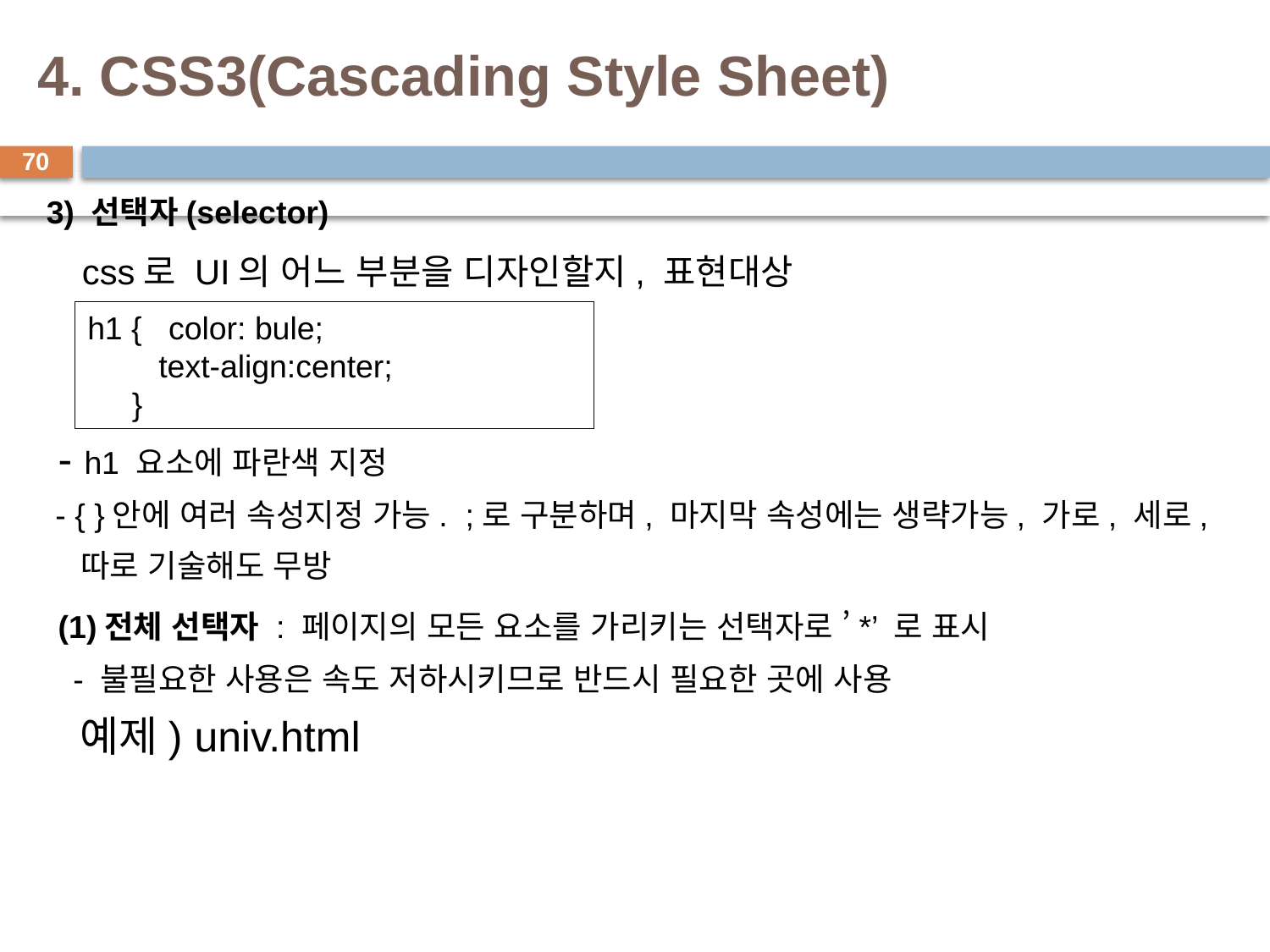

# 4. CSS3(Cascading Style Sheet)
70
3) 선택자(selector)
   css로 UI의 어느 부분을 디자인할지, 표현대상

 - h1 요소에 파란색 지정
 - { }안에 여러 속성지정 가능.  ;로 구분하며, 마지막 속성에는 생략가능, 가로, 세로,
   따로 기술해도 무방
 (1)전체 선택자 : 페이지의 모든 요소를 가리키는 선택자로 ’*’ 로 표시
   - 불필요한 사용은 속도 저하시키므로 반드시 필요한 곳에 사용
  예제) univ.html

h1 {   color: bule;
        text-align:center;
     }